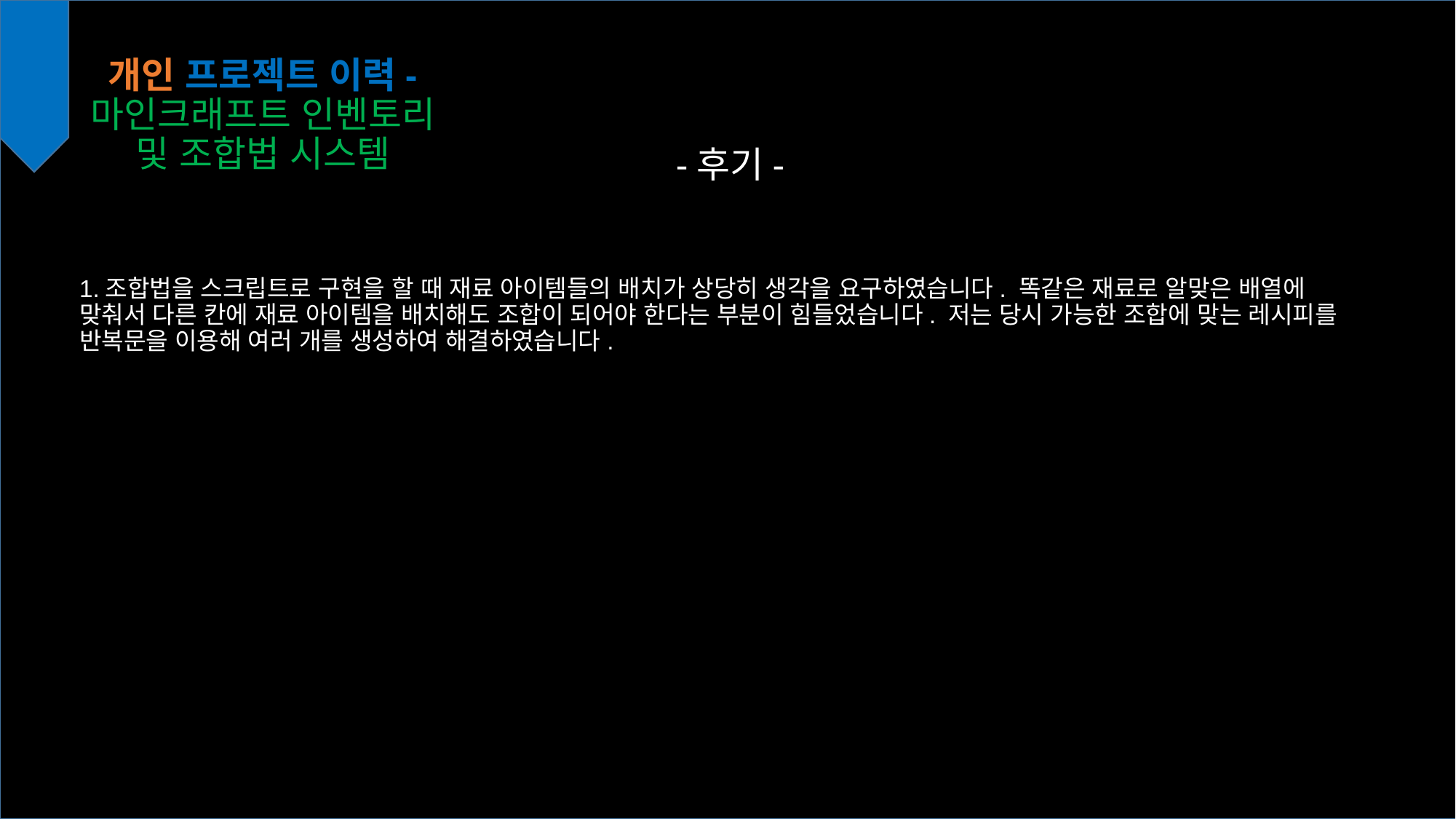

개인 프로젝트 이력- 마인크래프트 인벤토리 및 조합법 시스템
-후기-

1.조합법을 스크립트로 구현을 할 때 재료 아이템들의 배치가 상당히 생각을 요구하였습니다. 똑같은 재료로 알맞은 배열에 맞춰서 다른 칸에 재료 아이템을 배치해도 조합이 되어야 한다는 부분이 힘들었습니다. 저는 당시 가능한 조합에 맞는 레시피를 반복문을 이용해 여러 개를 생성하여 해결하였습니다.